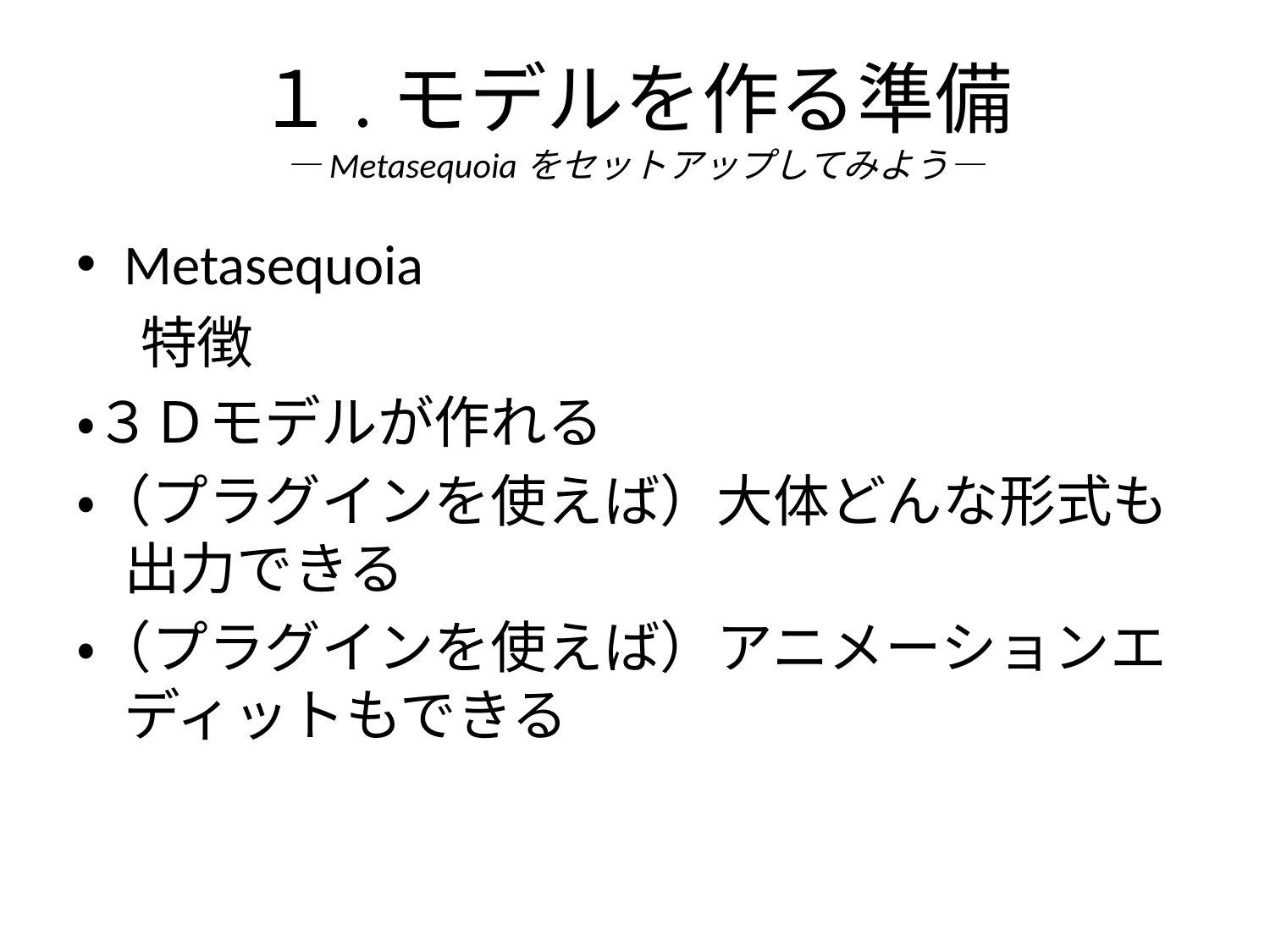

# １.モデルを作る準備 ―Metasequoiaをセットアップしてみよう―
Metasequoia
    特徴
・３Ｄモデルが作れる
・（プラグインを使えば）大体どんな形式も出力できる
・（プラグインを使えば）アニメーションエディットもできる